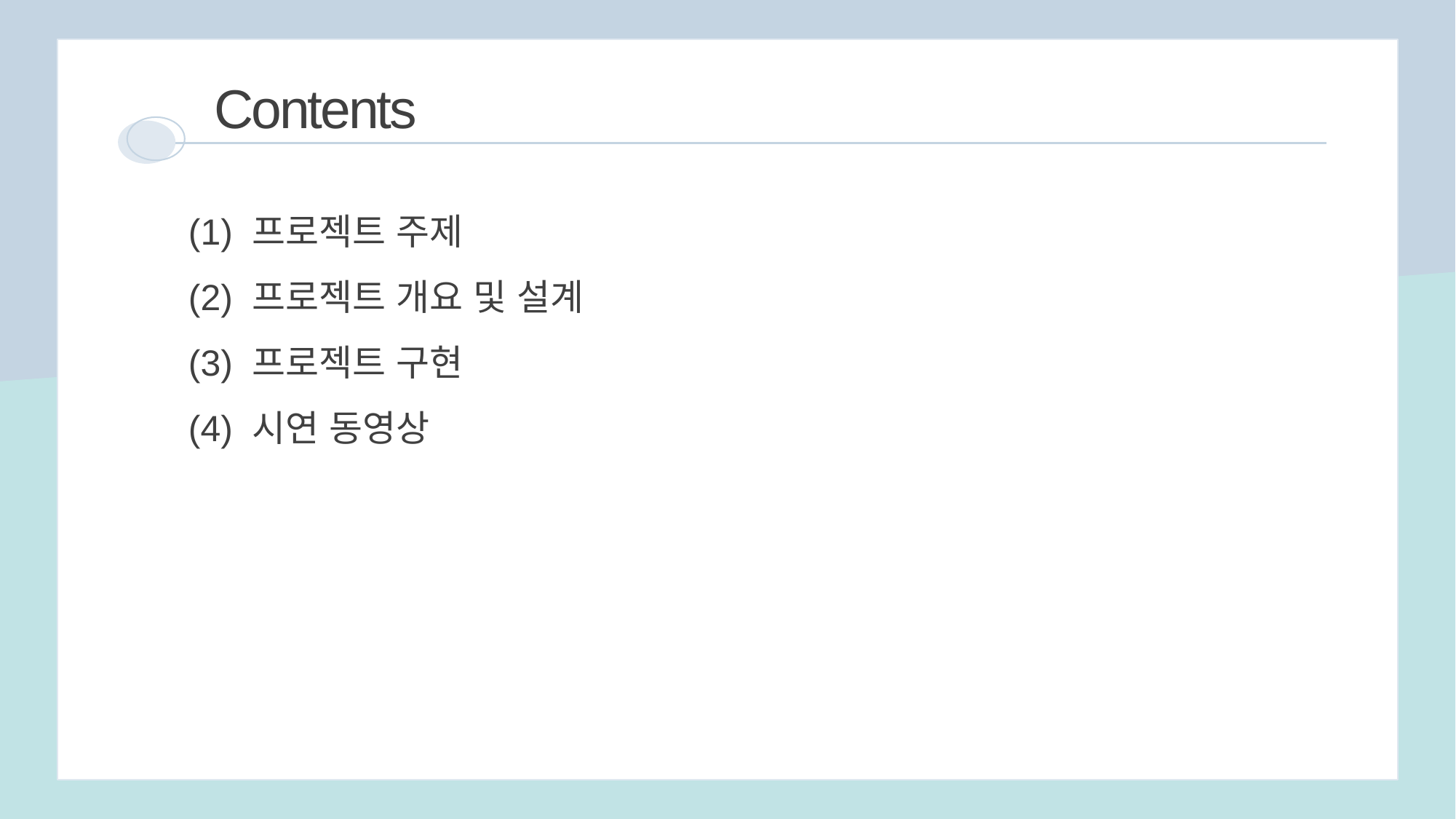

Contents
 프로젝트 주제
 프로젝트 개요 및 설계
 프로젝트 구현
 시연 동영상